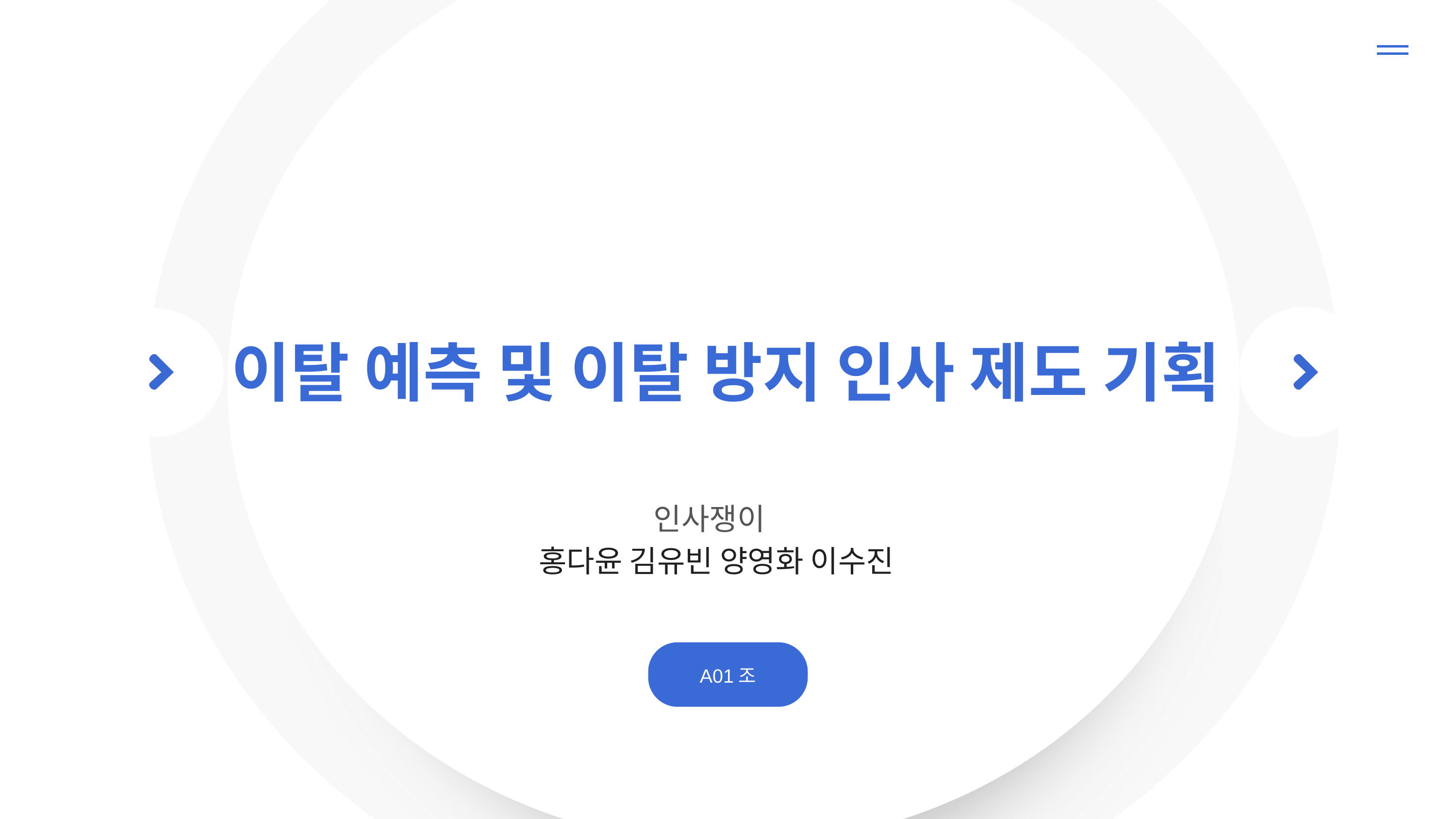

이탈 예측 및 이탈 방지 인사 제도 기획

인사쟁이
 홍다윤 김유빈 양영화 이수진

A01조
01